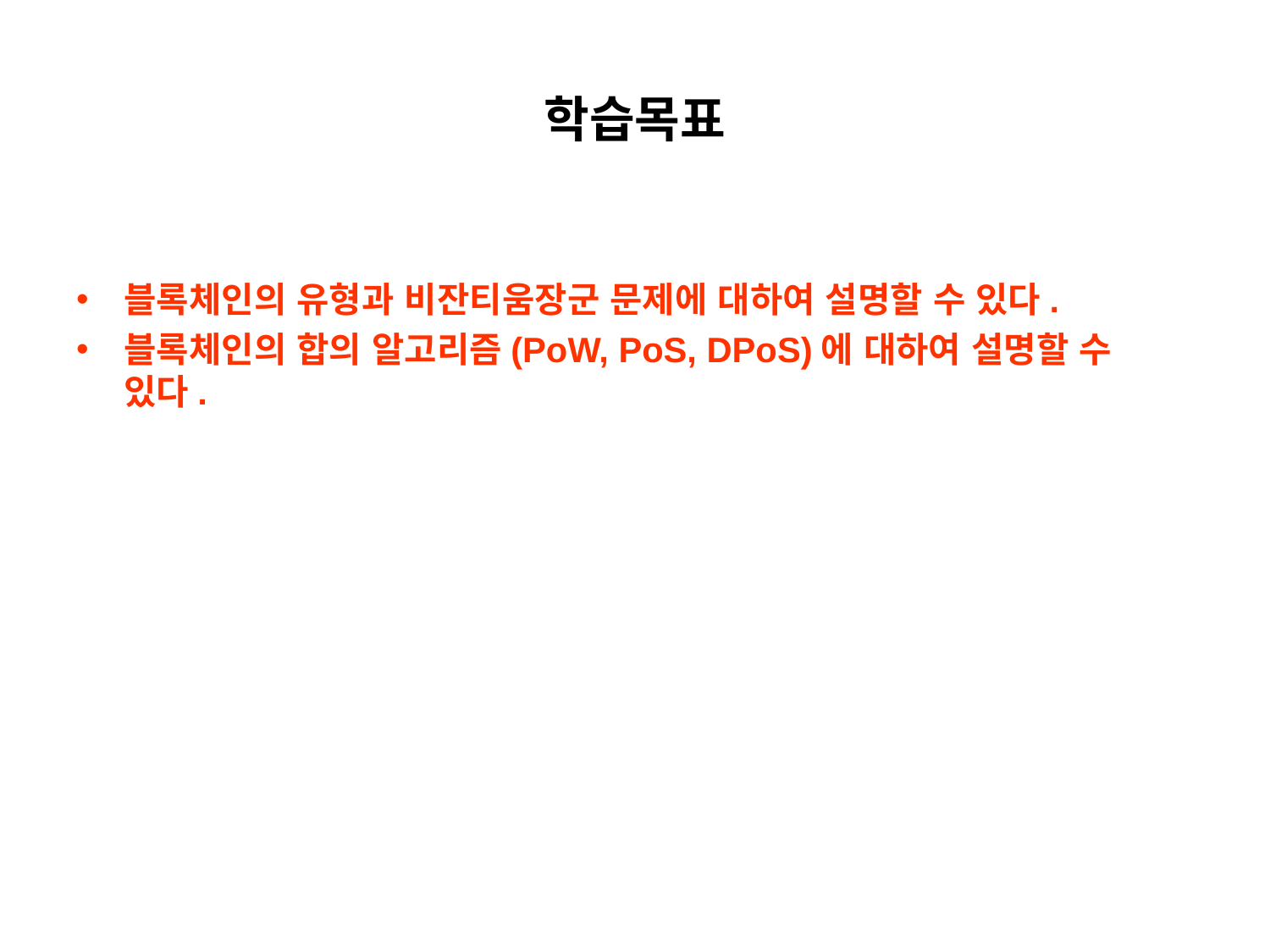

# 학습목표

블록체인의 유형과 비잔티움장군 문제에 대하여 설명할 수 있다.
블록체인의 합의 알고리즘(PoW, PoS, DPoS)에 대하여 설명할 수
있다.